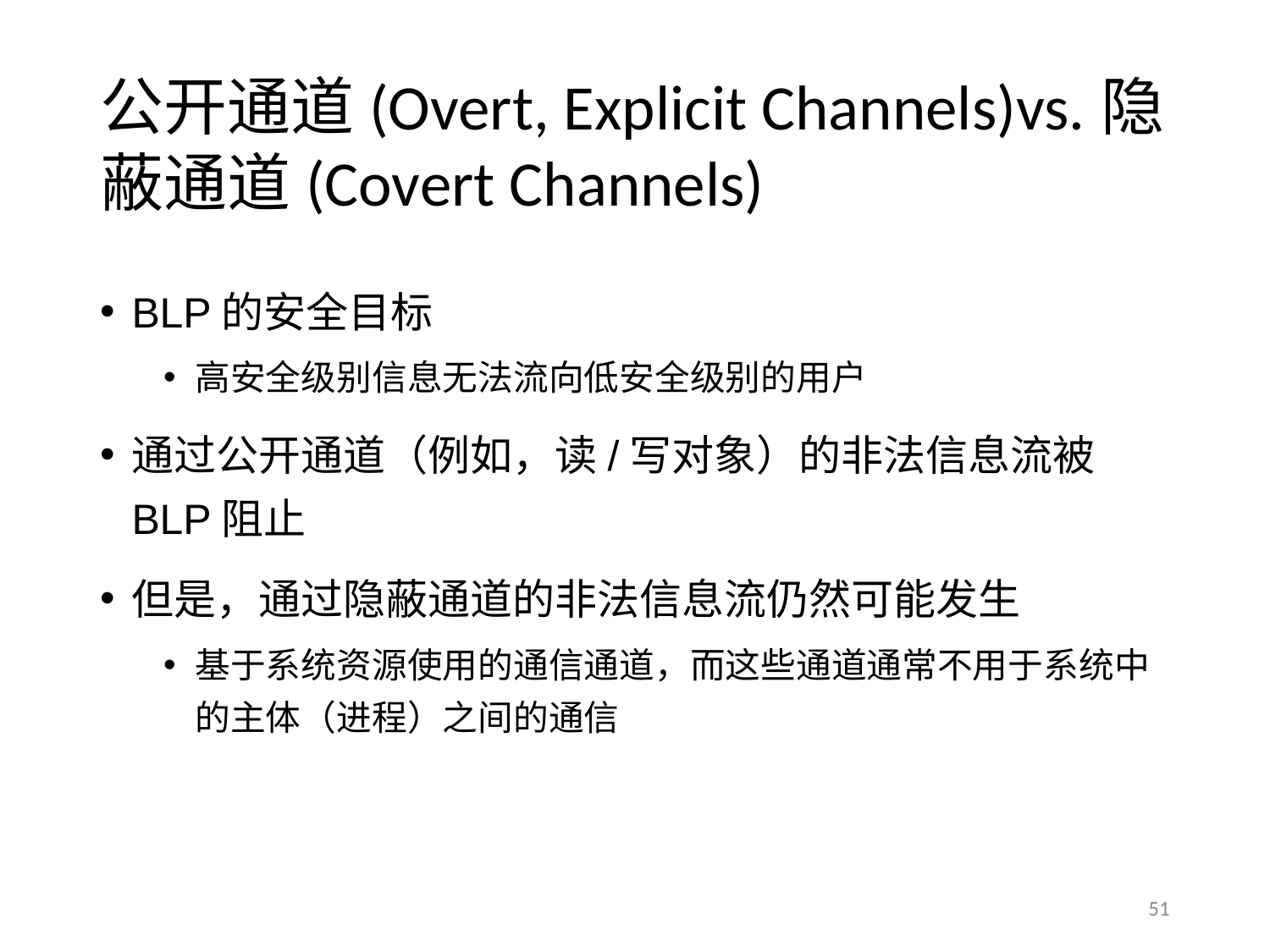

# 公开通道(Overt, Explicit Channels)vs.隐蔽通道(Covert Channels)
BLP的安全目标
高安全级别信息无法流向低安全级别的用户
通过公开通道（例如，读/写对象）的非法信息流被BLP阻止
但是，通过隐蔽通道的非法信息流仍然可能发生
基于系统资源使用的通信通道，而这些通道通常不用于系统中的主体（进程）之间的通信
51